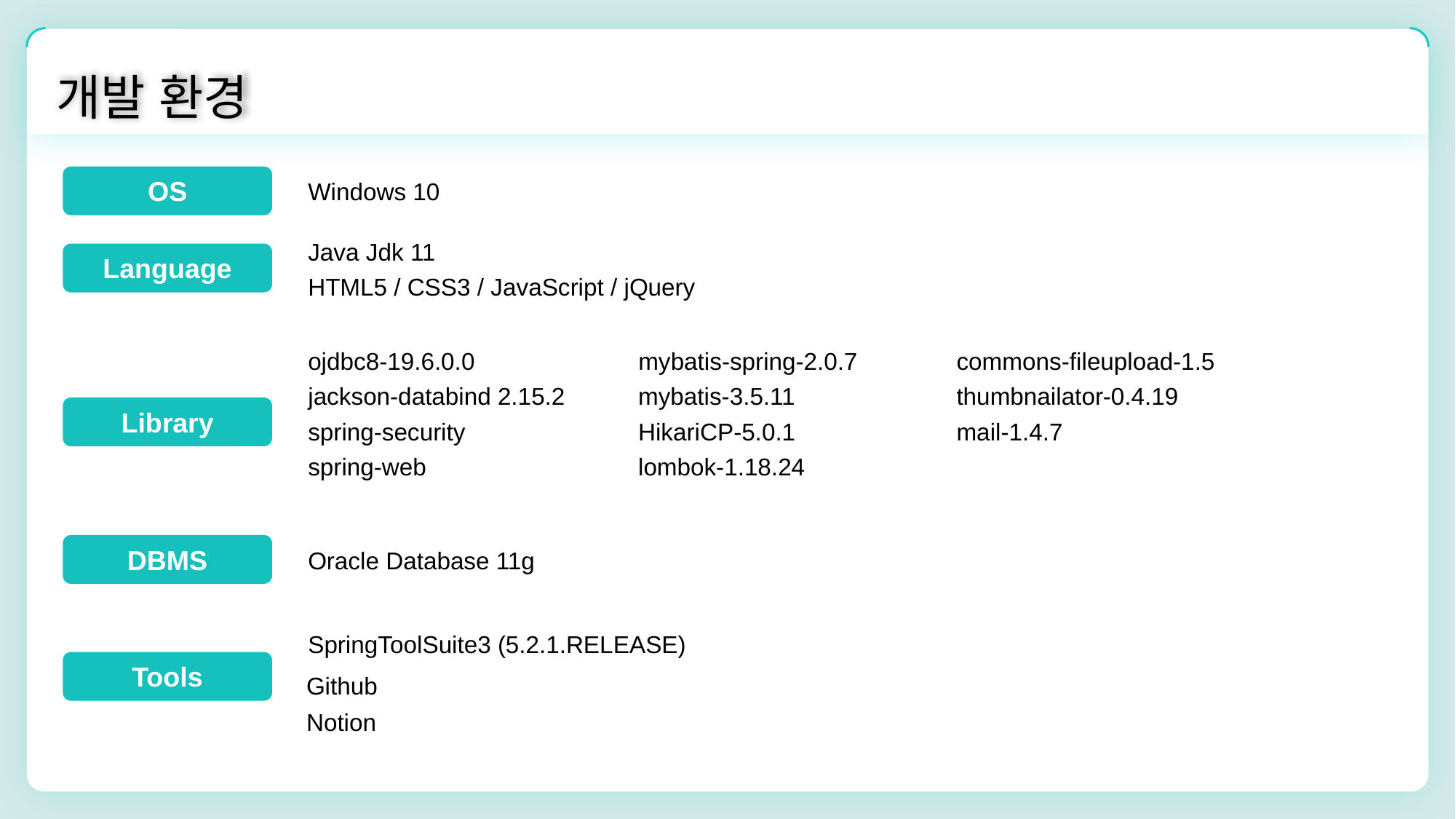

개발 환경
OS
Windows 10
Java Jdk 11
Language
HTML5 / CSS3 / JavaScript / jQuery
mybatis-spring-2.0.7
mybatis-3.5.11
HikariCP-5.0.1
lombok-1.18.24
commons-fileupload-1.5
thumbnailator-0.4.19
mail-1.4.7
ojdbc8-19.6.0.0
jackson-databind 2.15.2
spring-security
spring-web
Library
DBMS
Oracle Database 11g
SpringToolSuite3 (5.2.1.RELEASE)
Tools
Github
Notion